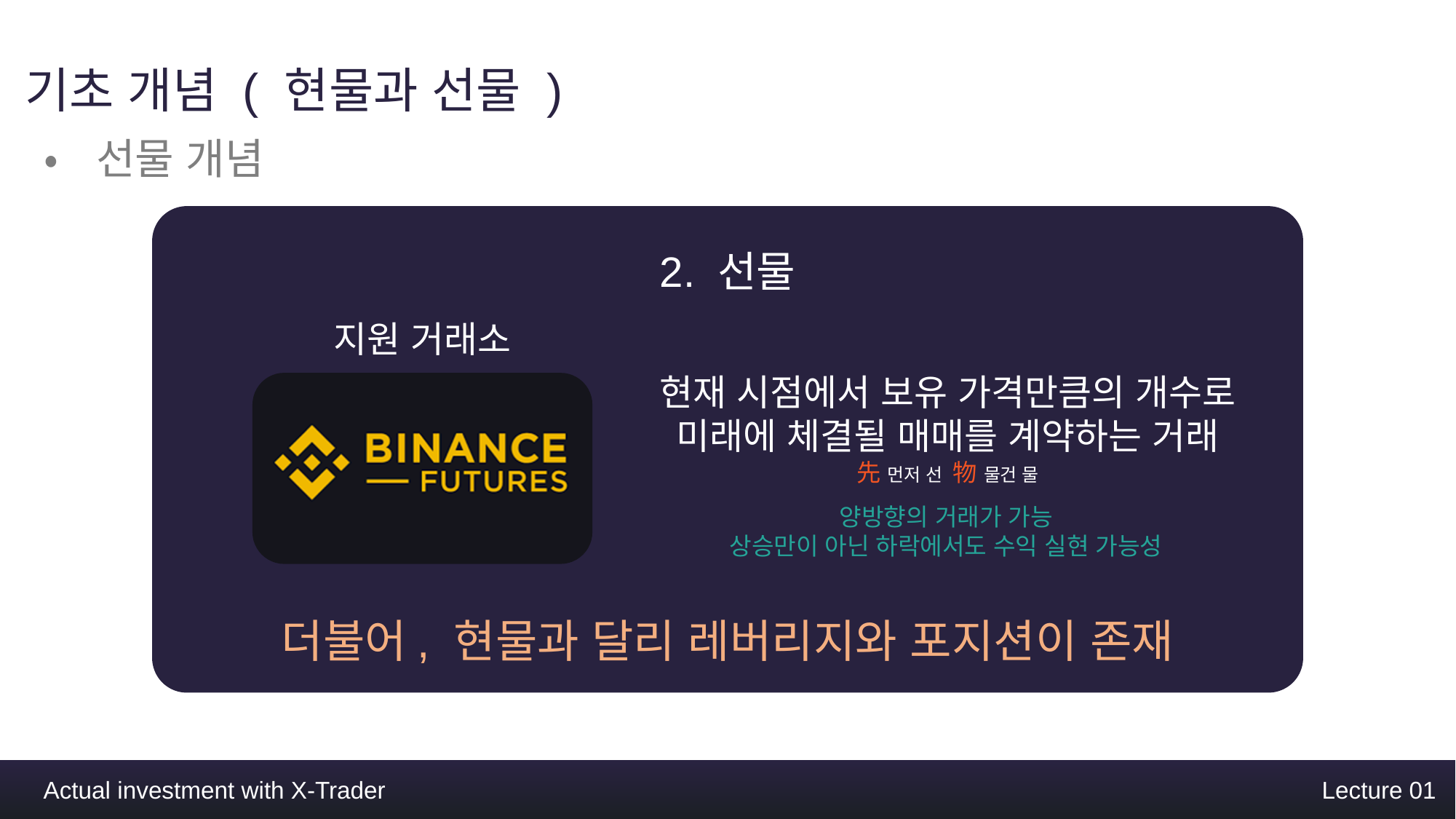

기초 개념 ( 현물과 선물 )
•선물 개념

2. 선물
지원 거래소

현재 시점에서 보유 가격만큼의 개수로
미래에 체결될 매매를 계약하는 거래
先 먼저 선  物 물건 물
양방향의 거래가 가능
상승만이 아닌 하락에서도 수익 실현 가능성
더불어, 현물과 달리 레버리지와 포지션이 존재
Trading View – BTC1! chart

Actual investment with X-Trader
Lecture 01